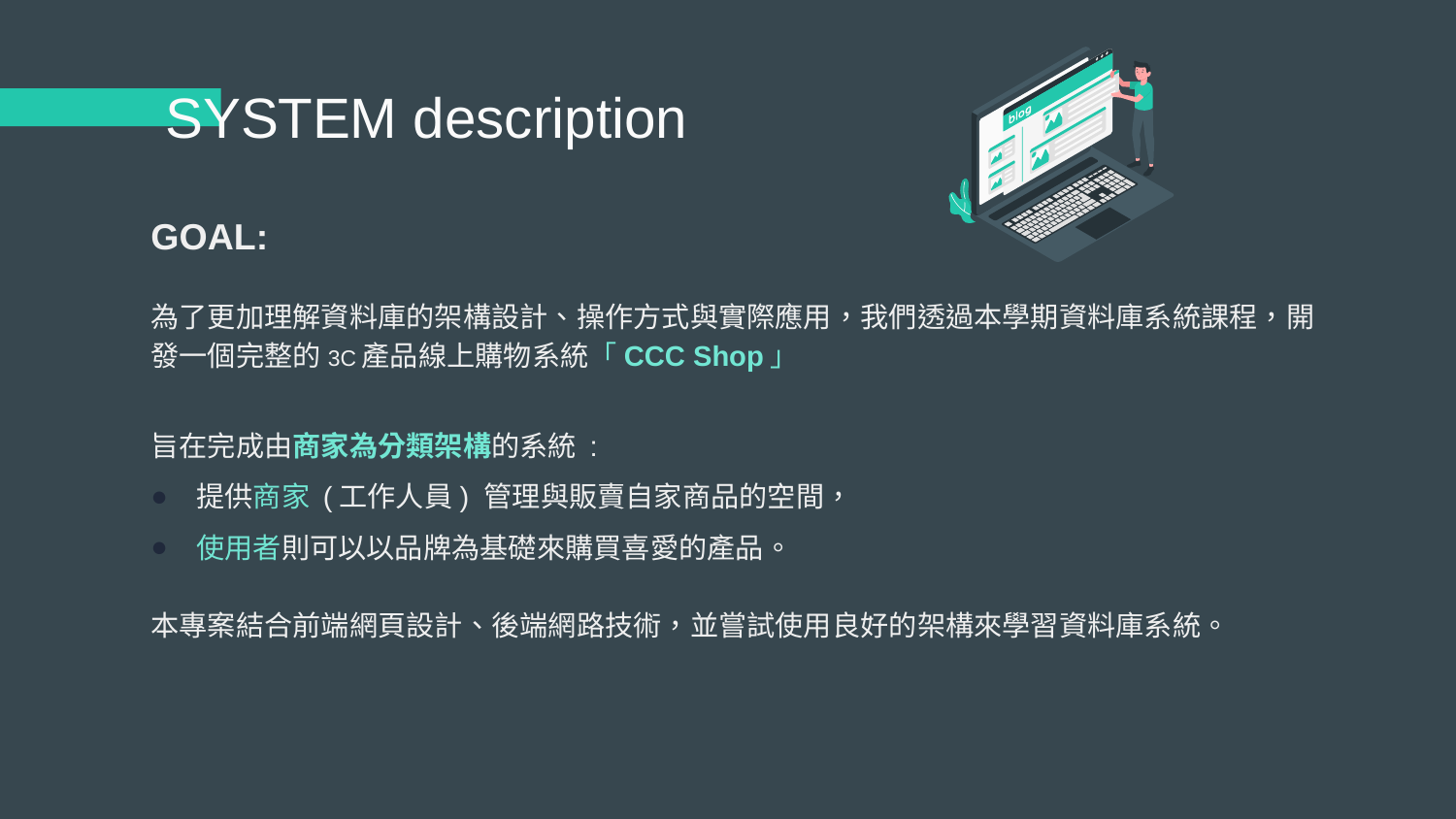

# SYSTEM description
GOAL:

為了更加理解資料庫的架構設計、操作方式與實際應用，我們透過本學期資料庫系統課程，開發一個完整的3C產品線上購物系統「CCC Shop」

旨在完成由商家為分類架構的系統 :
提供商家 (工作人員) 管理與販賣自家商品的空間，
使用者則可以以品牌為基礎來購買喜愛的產品。

本專案結合前端網頁設計、後端網路技術，並嘗試使用良好的架構來學習資料庫系統。